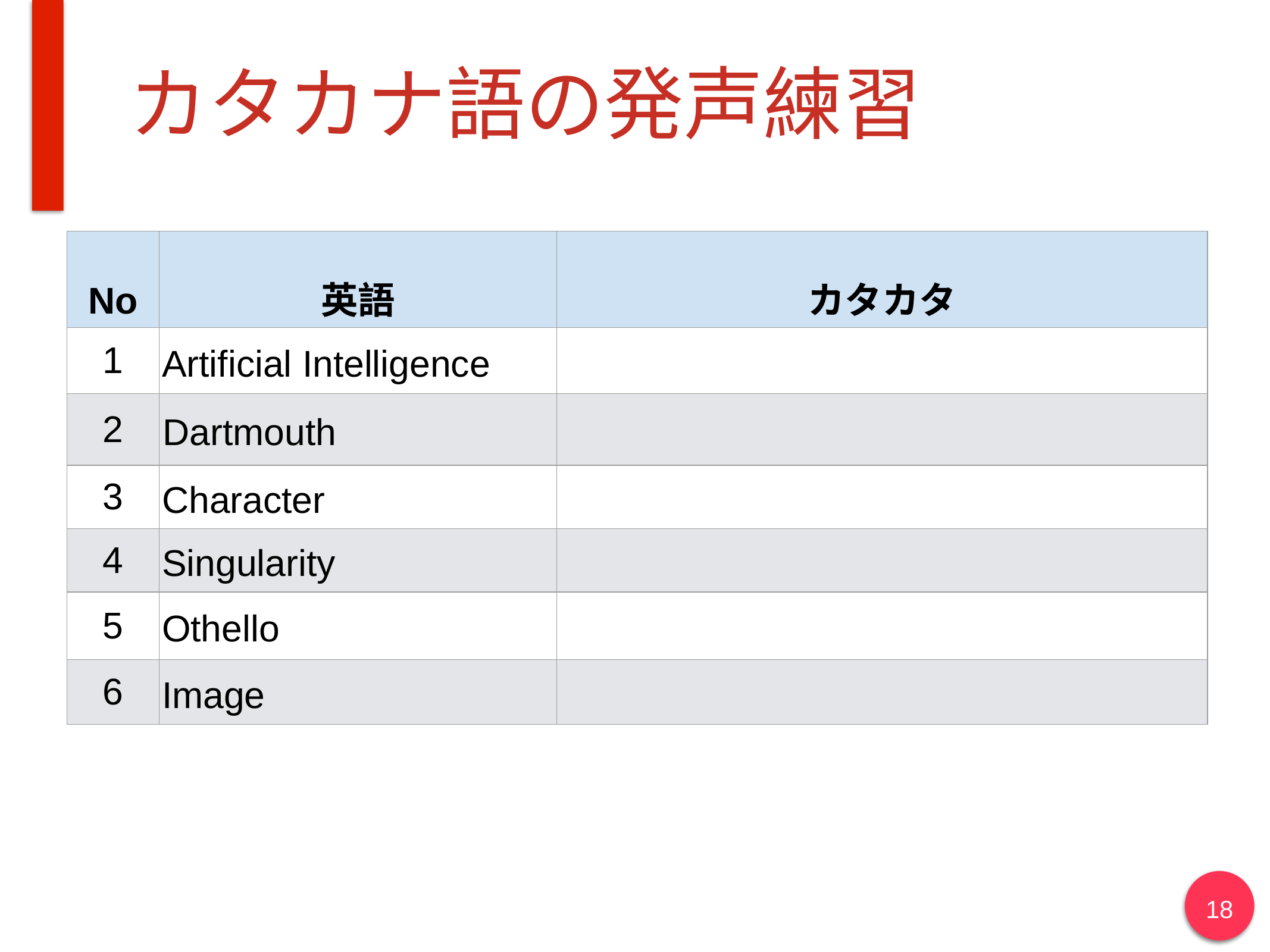

# カタカナ語の発声練習
| No | 英語 | カタカタ |
| --- | --- | --- |
| 1 | Artificial Intelligence |  |
| 2 | Dartmouth |  |
| 3 | Character |  |
| 4 | Singularity |  |
| 5 | Othello |  |
| 6 | Image |  |
18